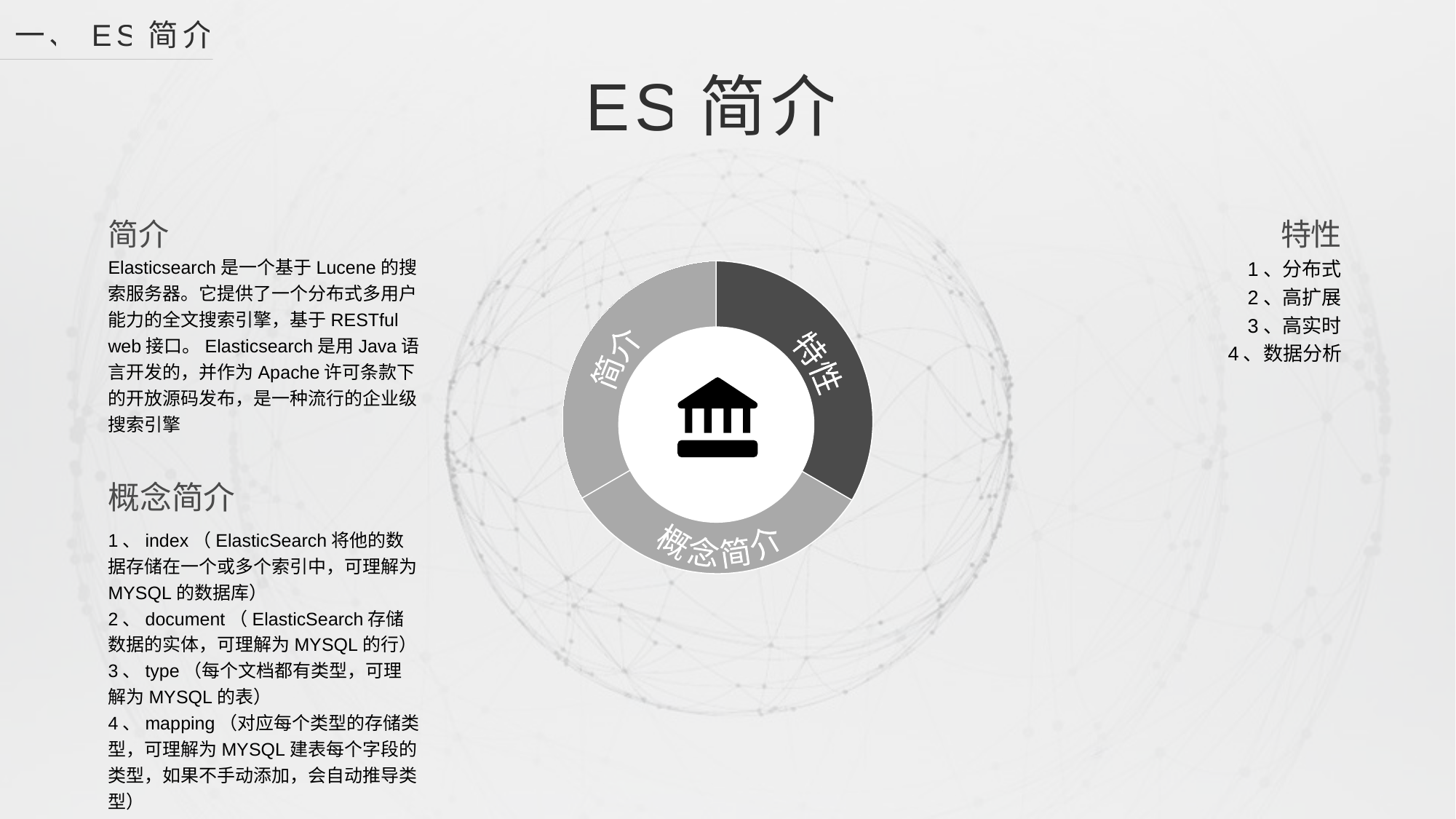

一、ES简介
ES简介
简介
Elasticsearch是一个基于Lucene的搜索服务器。它提供了一个分布式多用户能力的全文搜索引擎，基于RESTful web接口。Elasticsearch是用Java语言开发的，并作为Apache许可条款下的开放源码发布，是一种流行的企业级搜索引擎
特性
1、分布式
2、高扩展
3、高实时
4、数据分析

简介
特性

概念简介

概念简介
1、index（ElasticSearch将他的数据存储在一个或多个索引中，可理解为MYSQL的数据库）
2、document（ElasticSearch存储数据的实体，可理解为MYSQL的行）
3、type（每个文档都有类型，可理解为MYSQL的表）
4、mapping（对应每个类型的存储类型，可理解为MYSQL建表每个字段的类型，如果不手动添加，会自动推导类型）